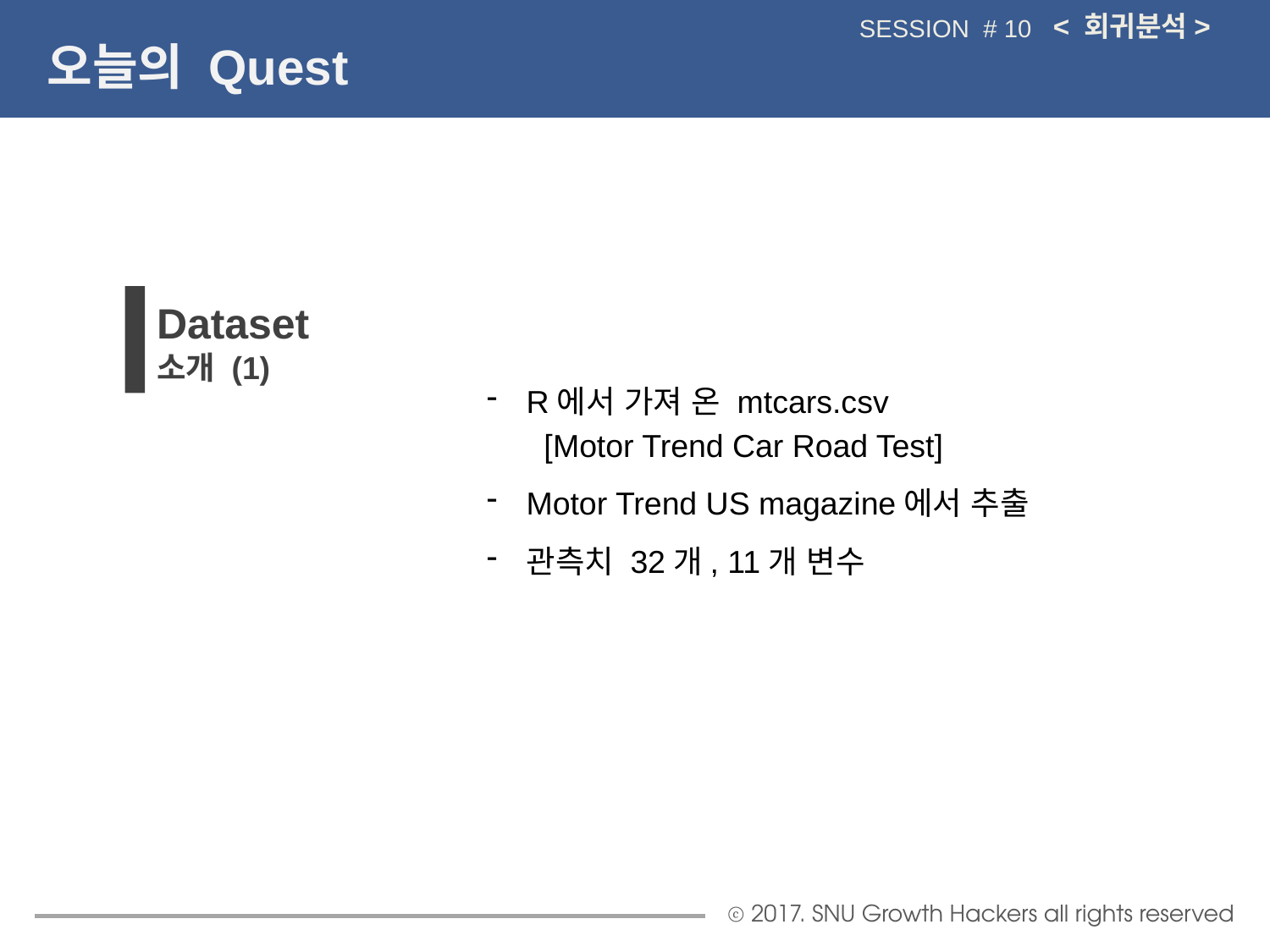

< 회귀분석>
SESSION  # 10
오늘의 Quest
R에서 가져 온 mtcars.csv
  [Motor Trend Car Road Test]
Motor Trend US magazine에서 추출
관측치 32개, 11개 변수

Dataset
소개 (1)
ⓒ 2017. SNU Growth Hackers all rights reserved